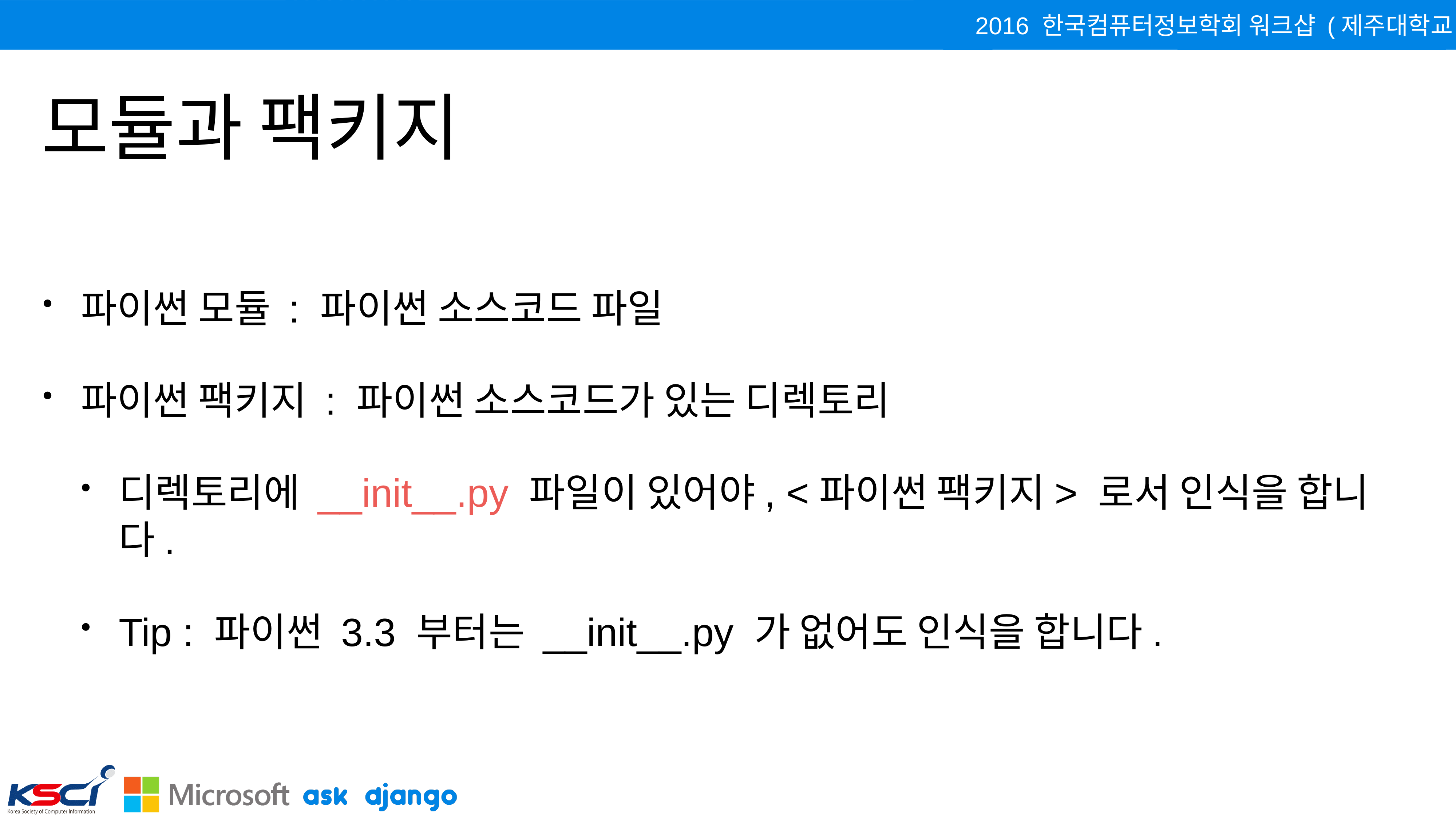

# 모듈과 팩키지
파이썬 모듈 : 파이썬 소스코드 파일
파이썬 팩키지 : 파이썬 소스코드가 있는 디렉토리
디렉토리에 __init__.py 파일이 있어야, <파이썬 팩키지> 로서 인식을 합니다.
Tip : 파이썬 3.3 부터는 __init__.py 가 없어도 인식을 합니다.